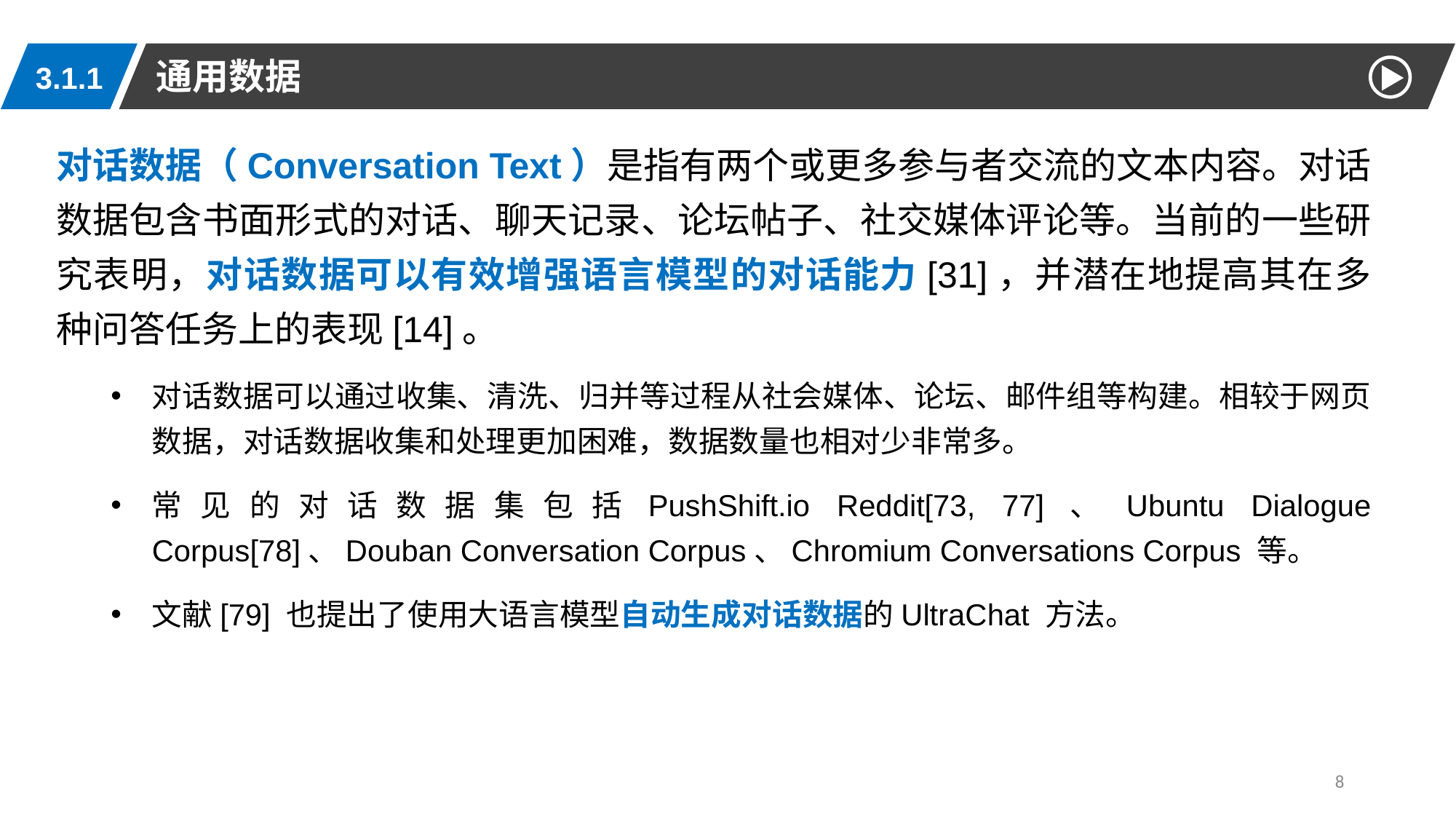

通用数据
3.1.1

对话数据（Conversation Text）是指有两个或更多参与者交流的文本内容。对话数据包含书面形式的对话、聊天记录、论坛帖子、社交媒体评论等。当前的一些研究表明，对话数据可以有效增强语言模型的对话能力[31]，并潜在地提高其在多种问答任务上的表现[14]。
对话数据可以通过收集、清洗、归并等过程从社会媒体、论坛、邮件组等构建。相较于网页数据，对话数据收集和处理更加困难，数据数量也相对少非常多。
常见的对话数据集包括PushShift.io Reddit[73, 77]、Ubuntu Dialogue Corpus[78]、Douban Conversation Corpus、Chromium Conversations Corpus 等。
文献[79] 也提出了使用大语言模型自动生成对话数据的UltraChat 方法。
8